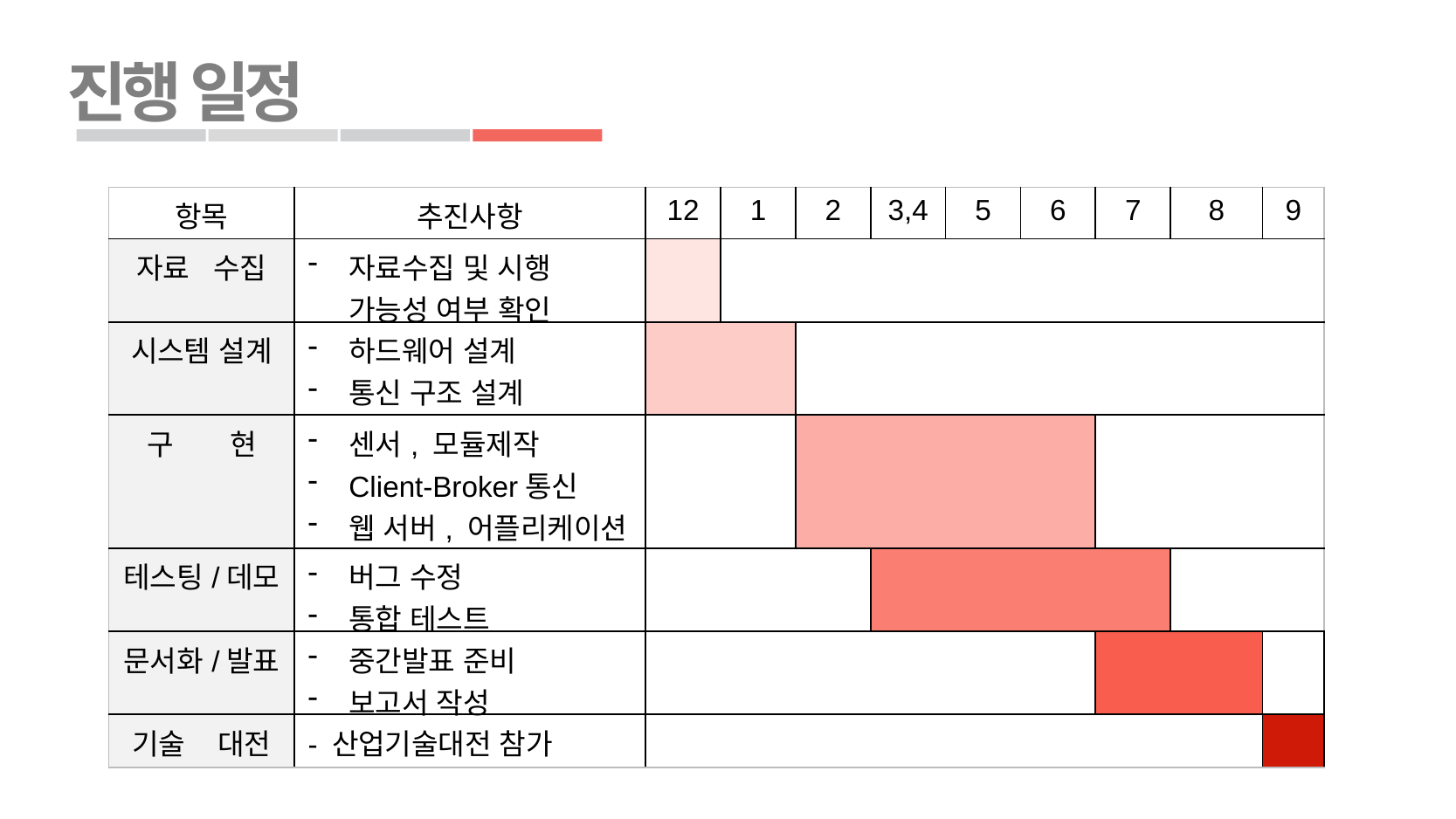

진행 일정

| 항목 | 추진사항 | 12 | 1 | 2 | 3,4 | 5 | 6 | 7 | 8 | 9 |
| --- | --- | --- | --- | --- | --- | --- | --- | --- | --- | --- |
| 자료 수집 | 자료수집 및 시행 가능성 여부 확인 |  |  |  |  |  |  |  |  |  |
| 시스템 설계 | 하드웨어 설계 통신 구조 설계 |  |  |  |  |  |  |  |  |  |
| 구 현 | 센서, 모듈제작 Client-Broker통신 웹 서버, 어플리케이션 |  |  |  |  |  |  |  |  |  |
| 테스팅/데모 | 버그 수정 통합 테스트 |  |  |  |  |  |  |  |  |  |
| 문서화/발표 | 중간발표 준비 보고서 작성 |  |  |  |  |  |  |  |  |  |
| 기술 대전 | - 산업기술대전 참가 |  |  |  |  |  |  |  |  |  |